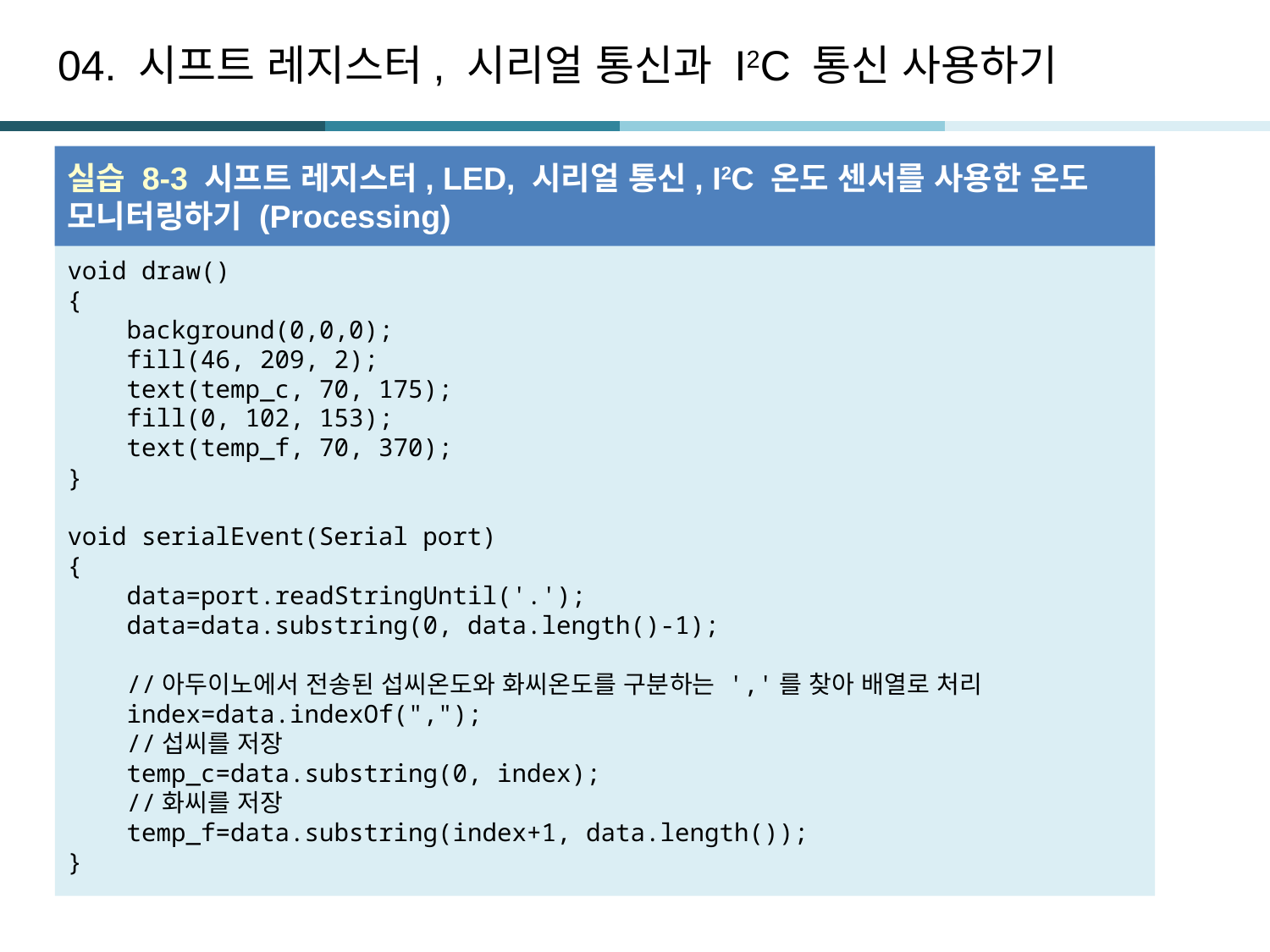

# 04. 시프트 레지스터, 시리얼 통신과 I2C 통신 사용하기
실습 8-3 시프트 레지스터, LED, 시리얼 통신, I2C 온도 센서를 사용한 온도 모니터링하기 (Processing)

void draw()
{
    background(0,0,0);
    fill(46, 209, 2);
    text(temp_c, 70, 175);
    fill(0, 102, 153);
    text(temp_f, 70, 370);
}

void serialEvent(Serial port)
{
    data=port.readStringUntil('.');
    data=data.substring(0, data.length()-1);

    //아두이노에서 전송된 섭씨온도와 화씨온도를 구분하는 ','를 찾아 배열로 처리
    index=data.indexOf(",");
    //섭씨를 저장
    temp_c=data.substring(0, index);
    //화씨를 저장
    temp_f=data.substring(index+1, data.length());
}